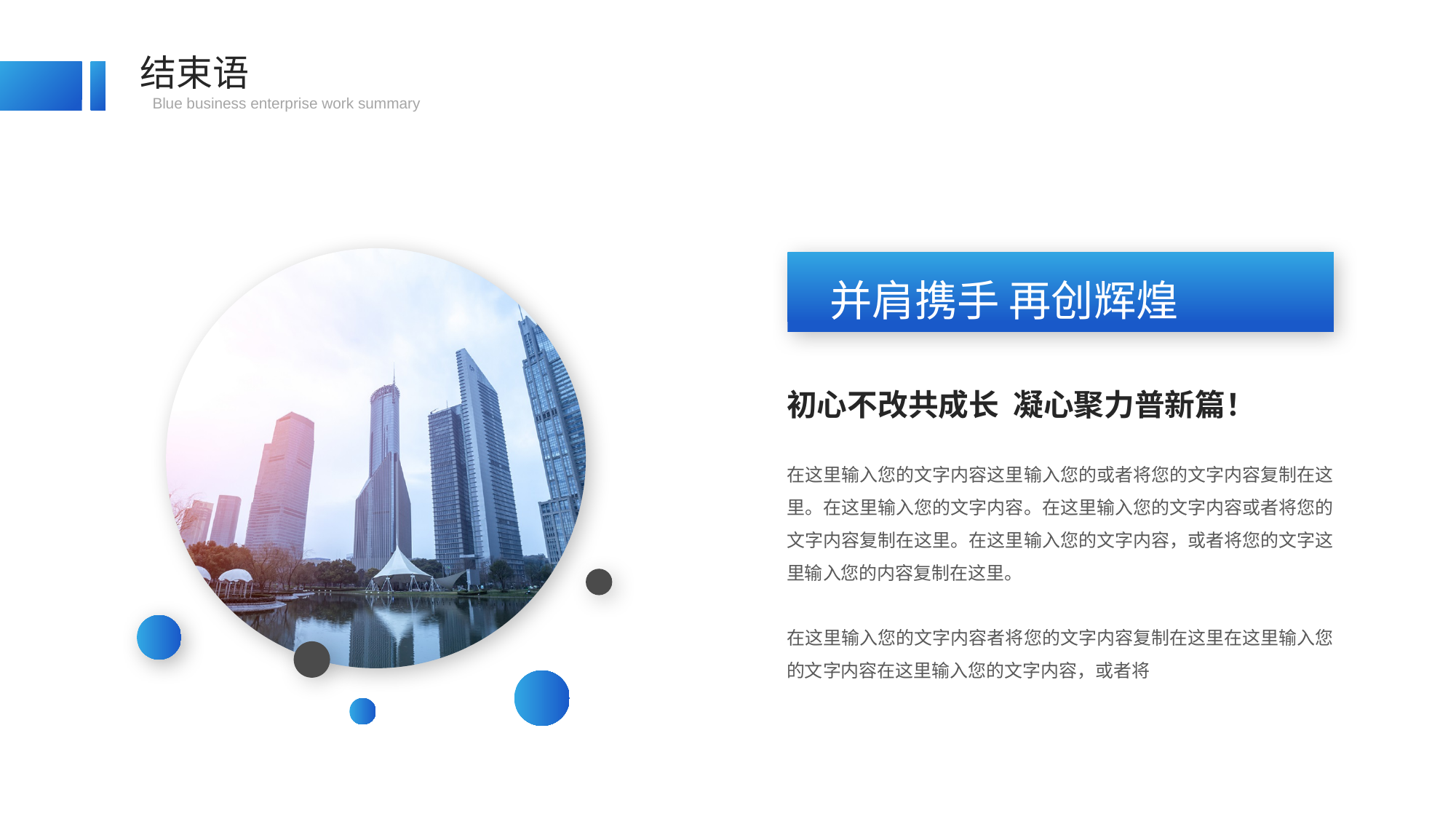

结束语
Blue business enterprise work summary

并肩携手 再创辉煌
初心不改共成长  凝心聚力普新篇！

在这里输入您的文字内容这里输入您的或者将您的文字内容复制在这里。在这里输入您的文字内容。在这里输入您的文字内容或者将您的文字内容复制在这里。在这里输入您的文字内容，或者将您的文字这里输入您的内容复制在这里。

在这里输入您的文字内容者将您的文字内容复制在这里在这里输入您的文字内容在这里输入您的文字内容，或者将

结束语